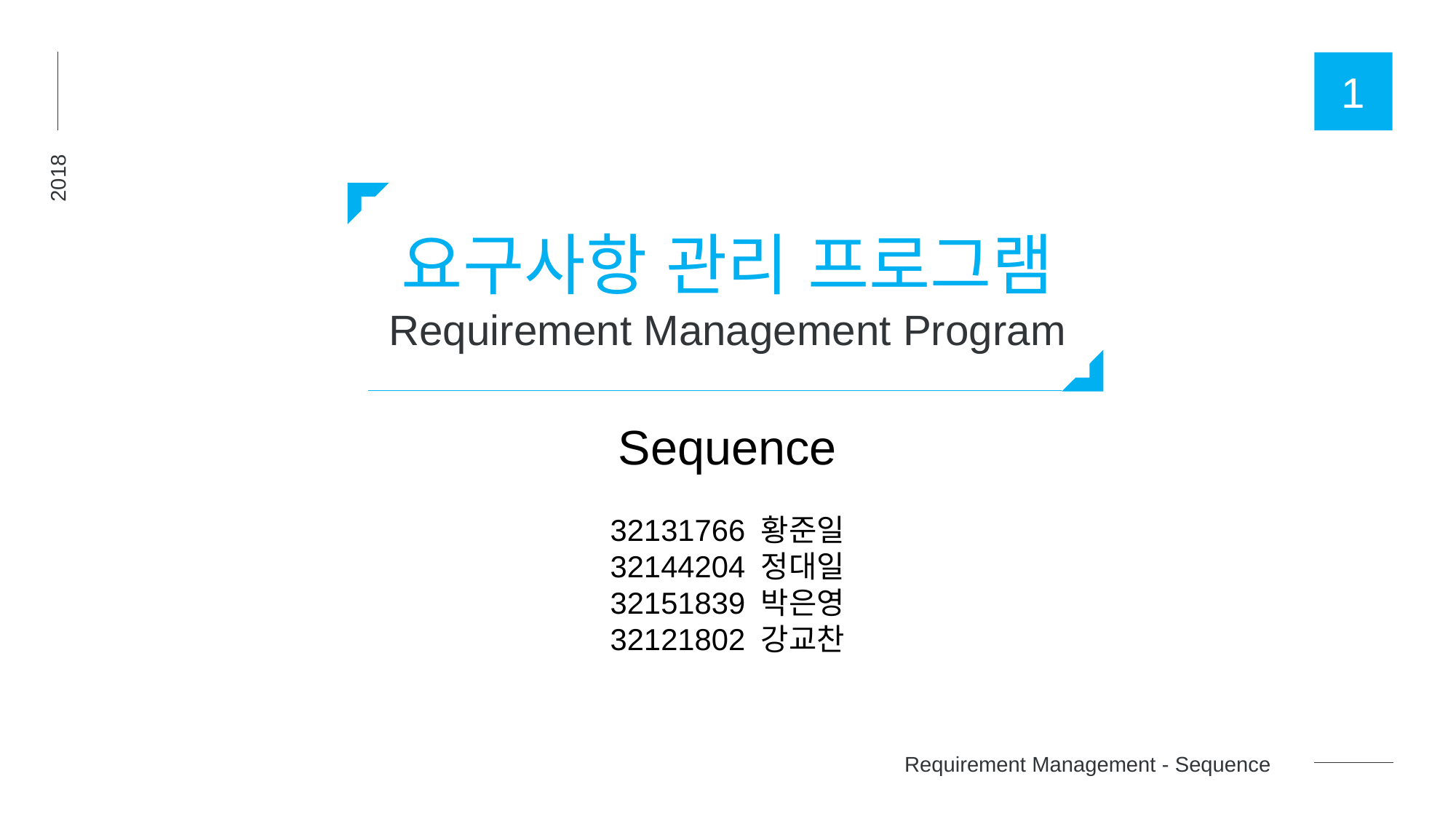

1
2018

요구사항 관리 프로그램
Requirement Management Program

Sequence

32131766 황준일
32144204 정대일
32151839 박은영
32121802 강교찬

Requirement Management - Sequence